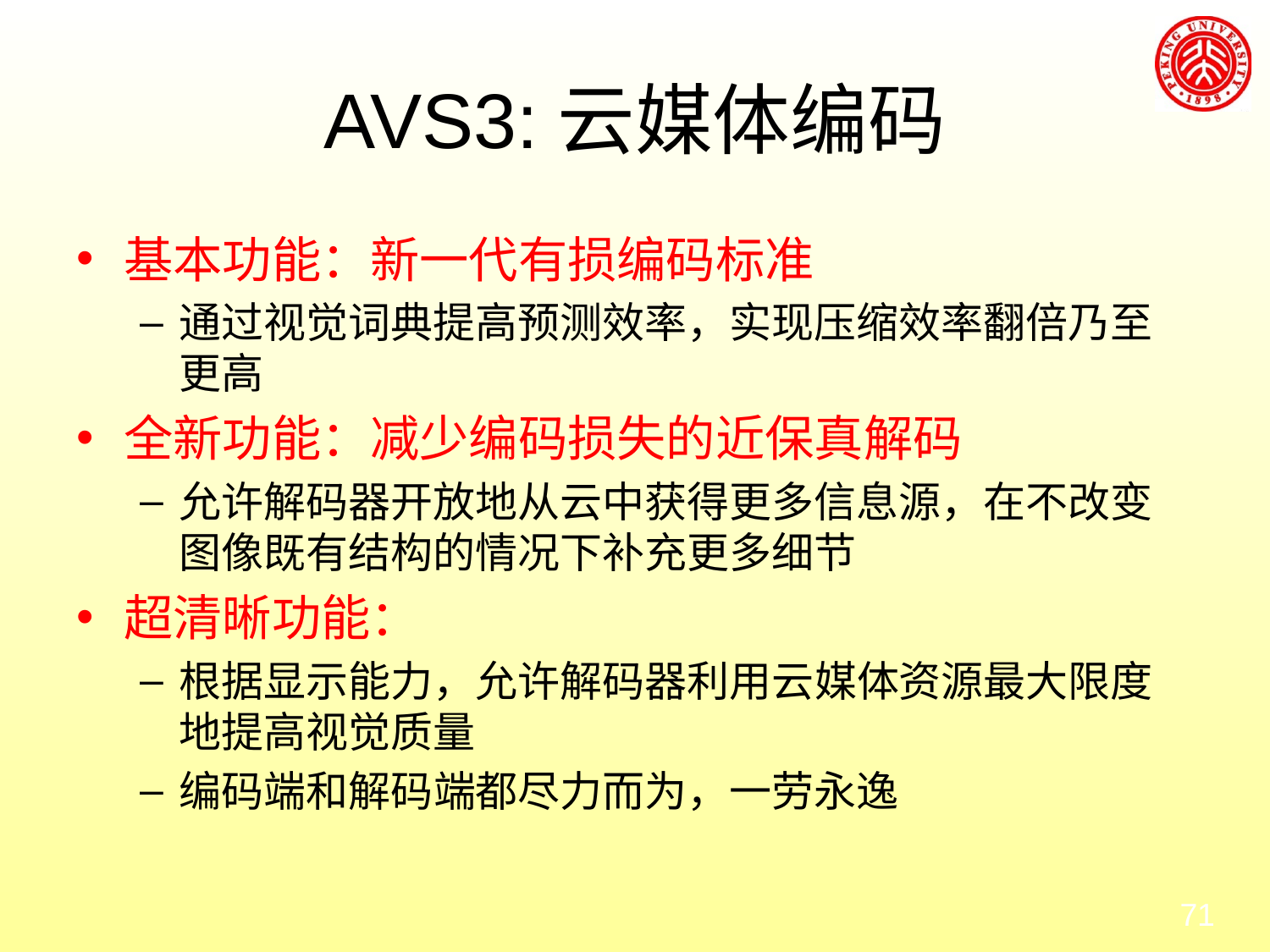

# AVS3:云媒体编码
基本功能：新一代有损编码标准
通过视觉词典提高预测效率，实现压缩效率翻倍乃至更高
全新功能：减少编码损失的近保真解码
允许解码器开放地从云中获得更多信息源，在不改变图像既有结构的情况下补充更多细节
超清晰功能：
根据显示能力，允许解码器利用云媒体资源最大限度地提高视觉质量
编码端和解码端都尽力而为，一劳永逸